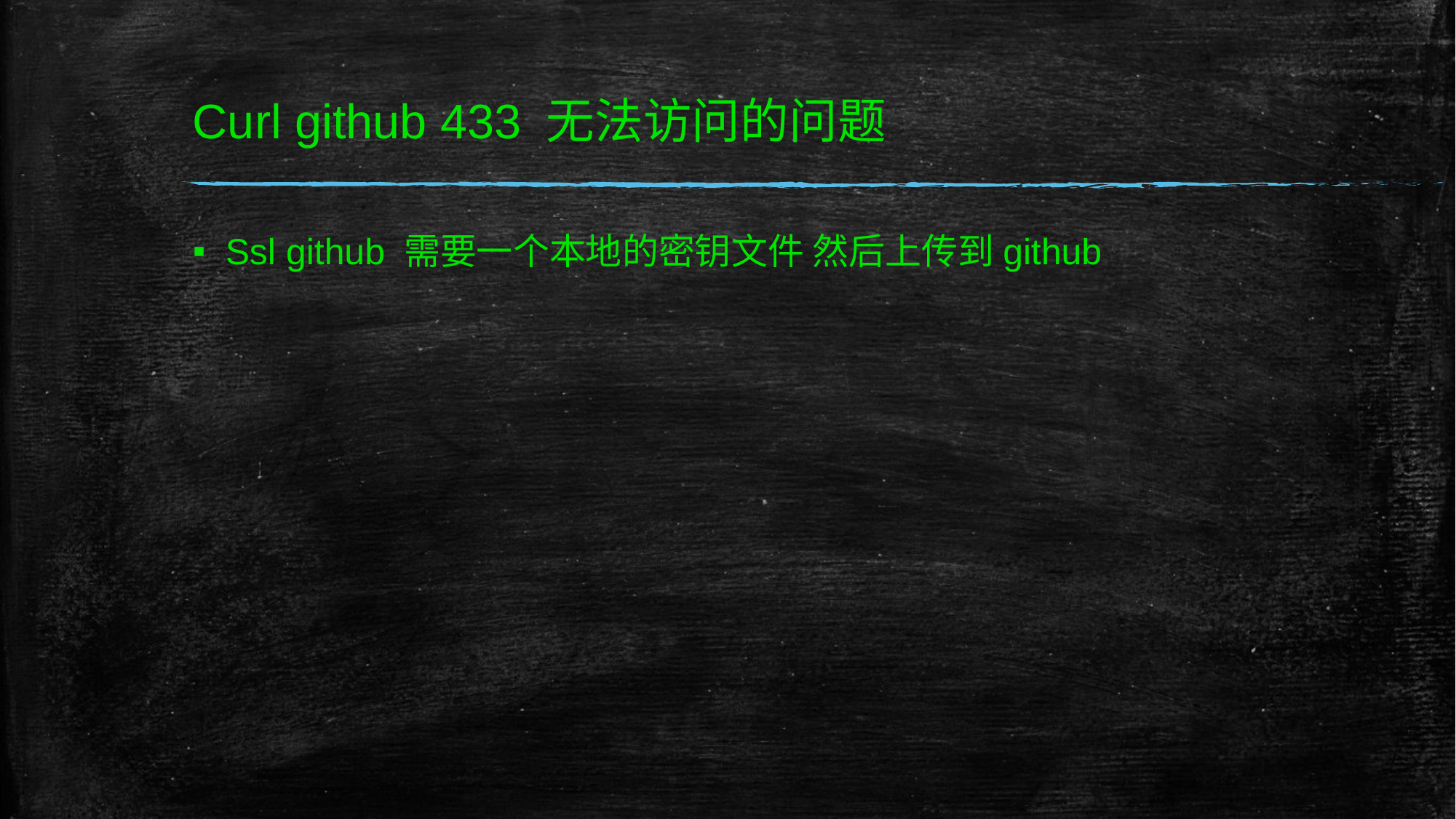

# Curl github 433 无法访问的问题
Ssl github 需要一个本地的密钥文件 然后上传到github